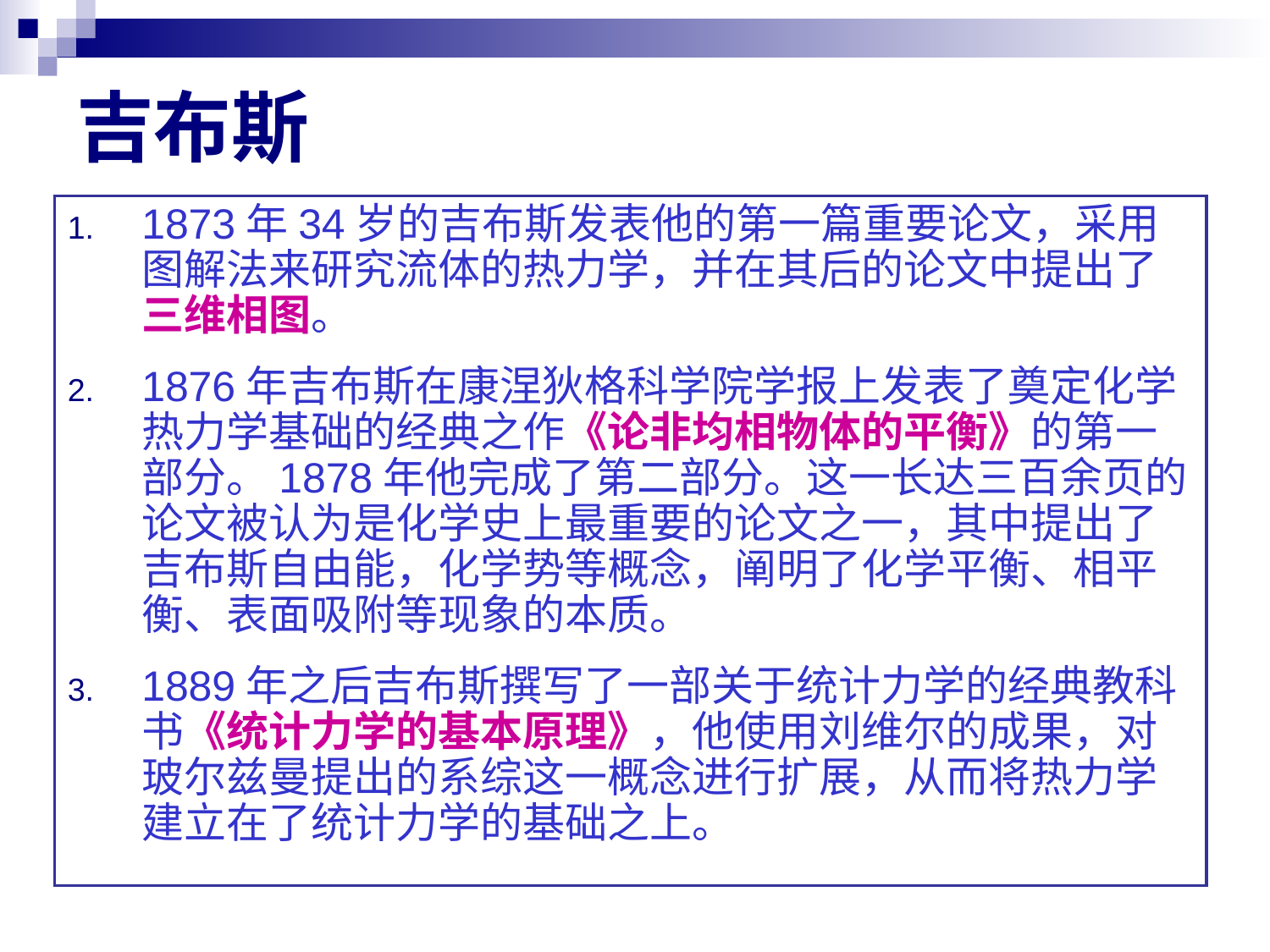

# 吉布斯
1873年34岁的吉布斯发表他的第一篇重要论文，采用图解法来研究流体的热力学，并在其后的论文中提出了三维相图。
1876年吉布斯在康涅狄格科学院学报上发表了奠定化学热力学基础的经典之作《论非均相物体的平衡》的第一部分。1878年他完成了第二部分。这一长达三百余页的论文被认为是化学史上最重要的论文之一，其中提出了吉布斯自由能，化学势等概念，阐明了化学平衡、相平衡、表面吸附等现象的本质。
1889年之后吉布斯撰写了一部关于统计力学的经典教科书《统计力学的基本原理》，他使用刘维尔的成果，对玻尔兹曼提出的系综这一概念进行扩展，从而将热力学建立在了统计力学的基础之上。